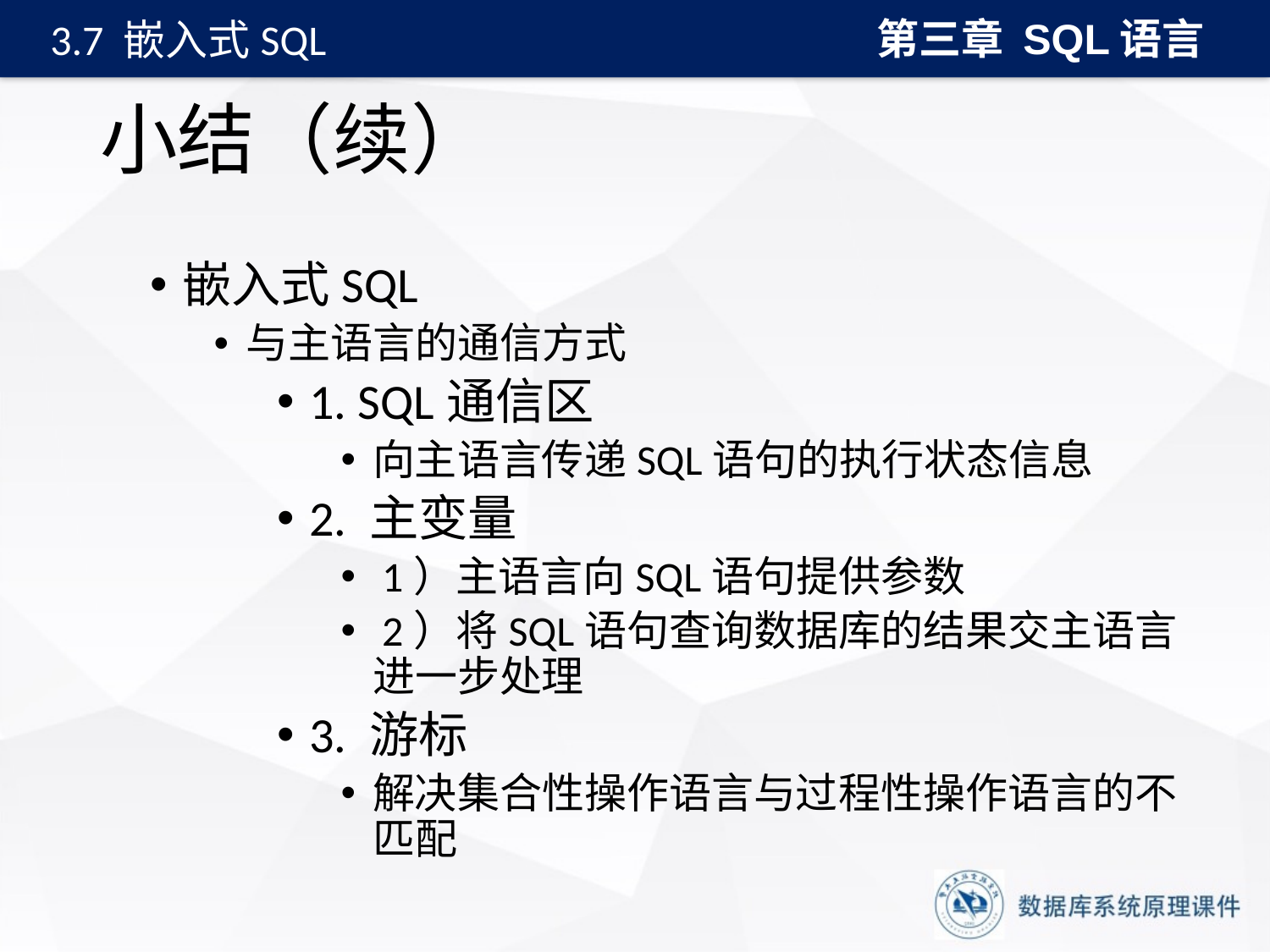

第三章 SQL语言
3.7 嵌入式SQL
# 小结（续）
嵌入式SQL
与主语言的通信方式
1. SQL通信区
向主语言传递SQL语句的执行状态信息
2. 主变量
 1）主语言向SQL语句提供参数
 2）将SQL语句查询数据库的结果交主语言进一步处理
3. 游标
解决集合性操作语言与过程性操作语言的不匹配